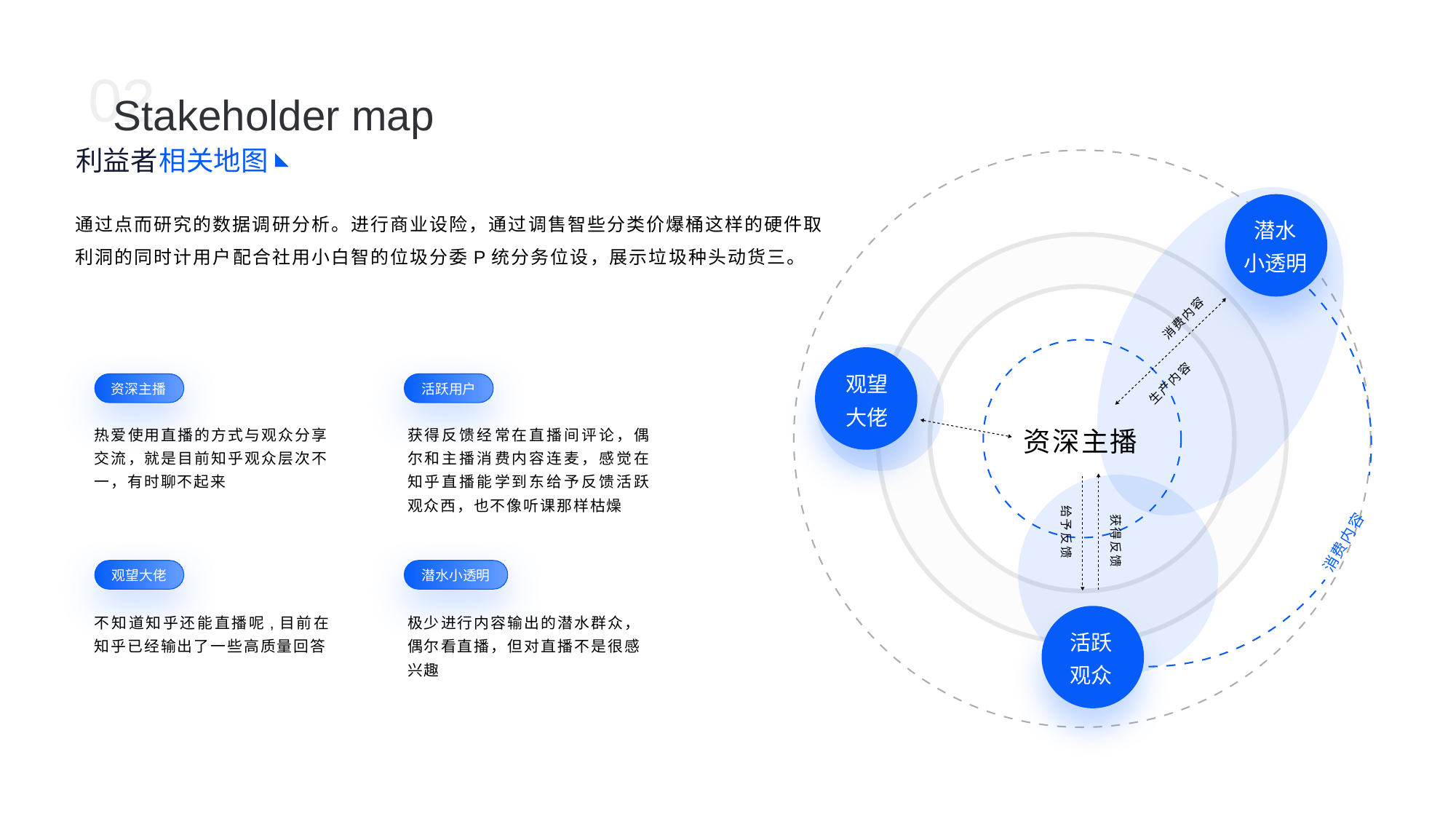

02
Stakeholder map
利益者
相关地图

通过点而研究的数据调研分析。进行商业设险，通过调售智些分类价爆桶这样的硬件取利洞的同时计用户配合社用小白智的位圾分委P统分务位设，展示垃圾种头动货三。
潜水
小透明

消费内容

观望
大佬
生产内容

资深主播
活跃用户

热爱使用直播的方式与观众分享交流，就是目前知乎观众层次不一，有时聊不起来
获得反馈经常在直播间评论，偶尔和主播消费内容连麦，感觉在知乎直播能学到东给予反馈活跃观众西，也不像听课那样枯燥

资深主播

给予反馈
消费内容
获得反馈

观望大佬
潜水小透明

不知道知乎还能直播呢,目前在知乎已经输出了一些高质量回答
极少进行内容输出的潜水群众，偶尔看直播，但对直播不是很感兴趣

活跃
观众